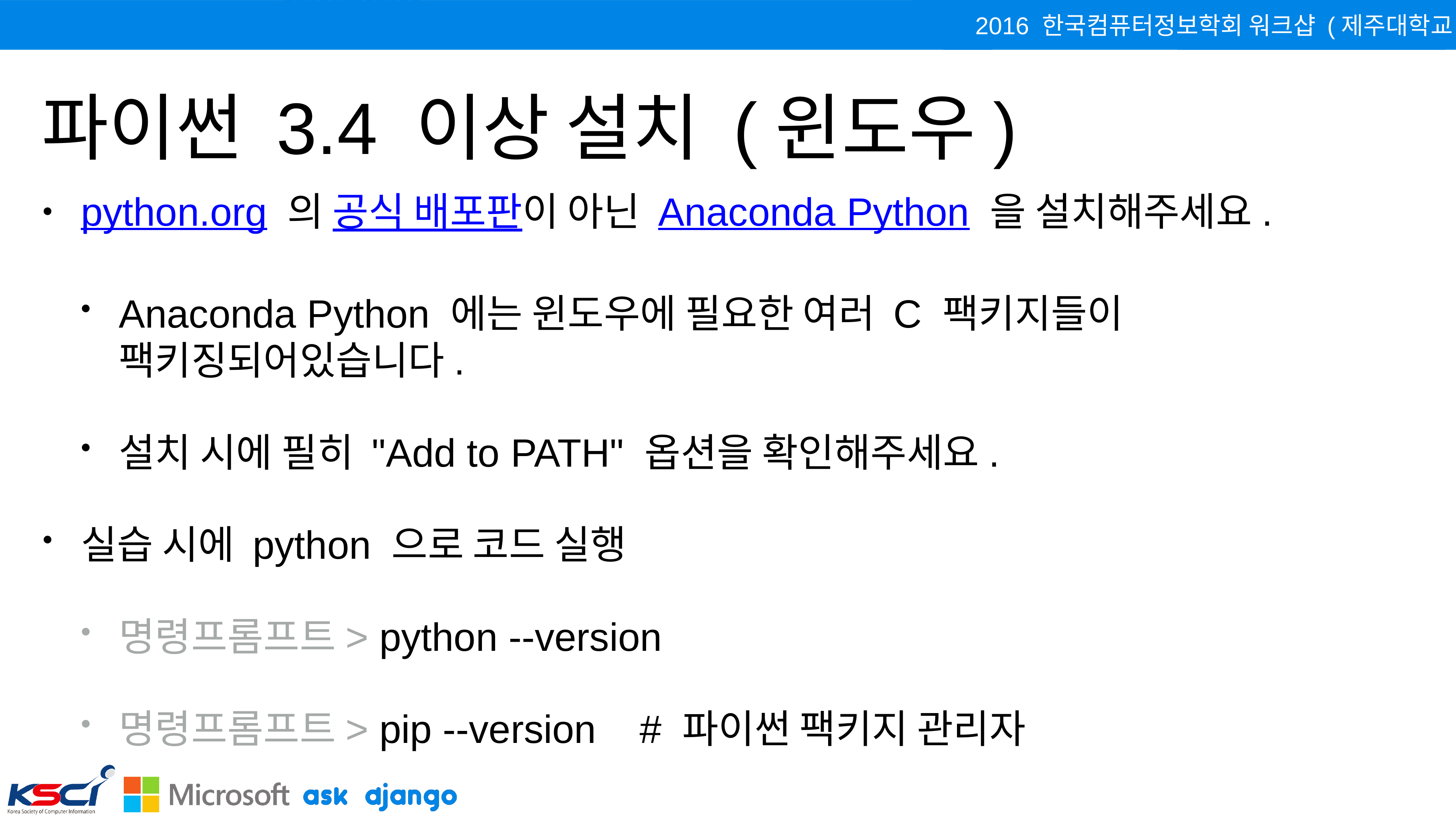

# 파이썬 3.4 이상 설치 (윈도우)
python.org 의 공식 배포판이 아닌 Anaconda Python 을 설치해주세요.
Anaconda Python 에는 윈도우에 필요한 여러 C 팩키지들이 팩키징되어있습니다.
설치 시에 필히 "Add to PATH" 옵션을 확인해주세요.
실습 시에 python 으로 코드 실행
명령프롬프트> python --version
명령프롬프트> pip --version    # 파이썬 팩키지 관리자